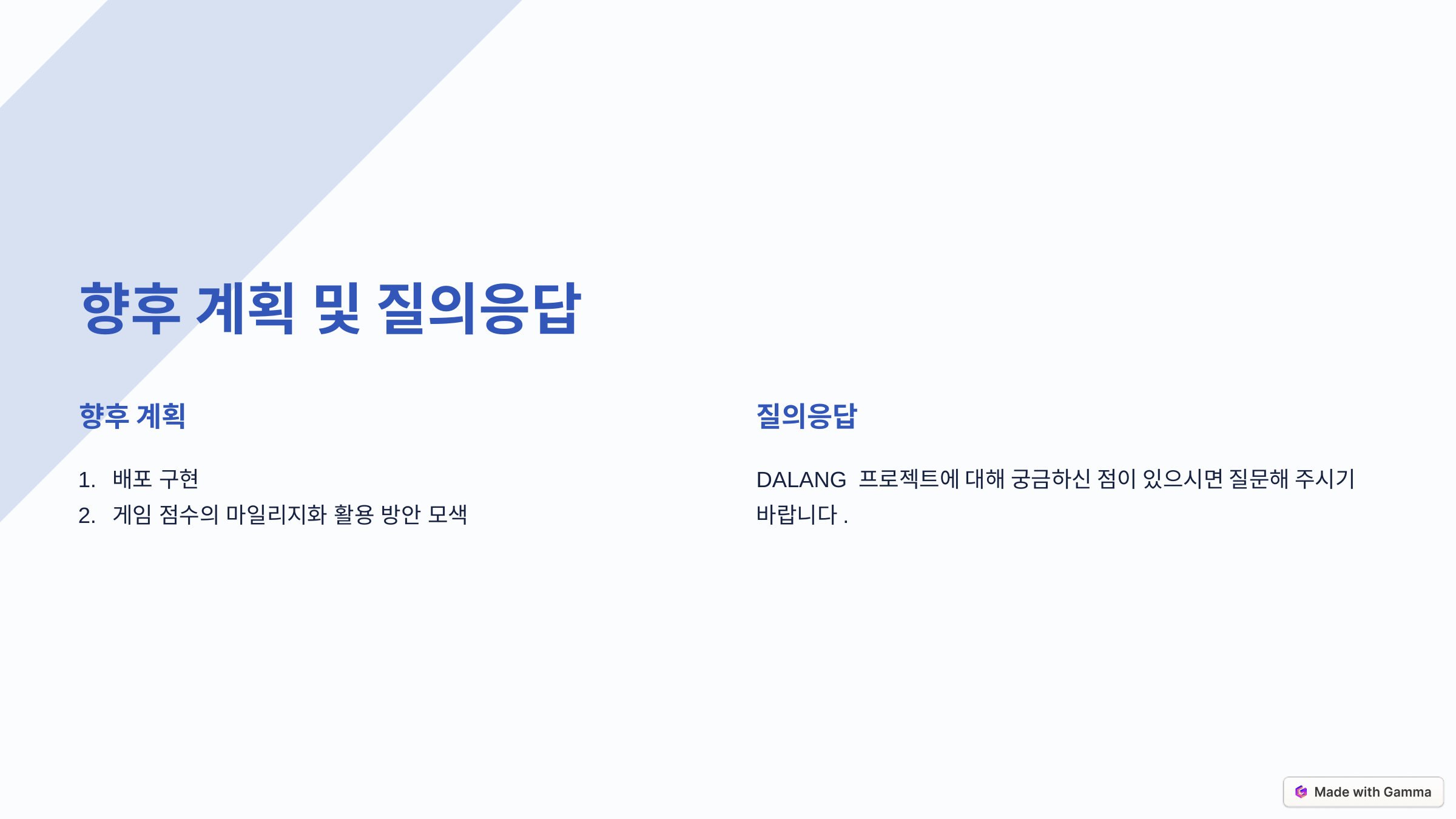

향후 계획 및 질의응답
향후 계획
질의응답
배포 구현
게임 점수의 마일리지화 활용 방안 모색

DALANG 프로젝트에 대해 궁금하신 점이 있으시면 질문해 주시기 바랍니다.